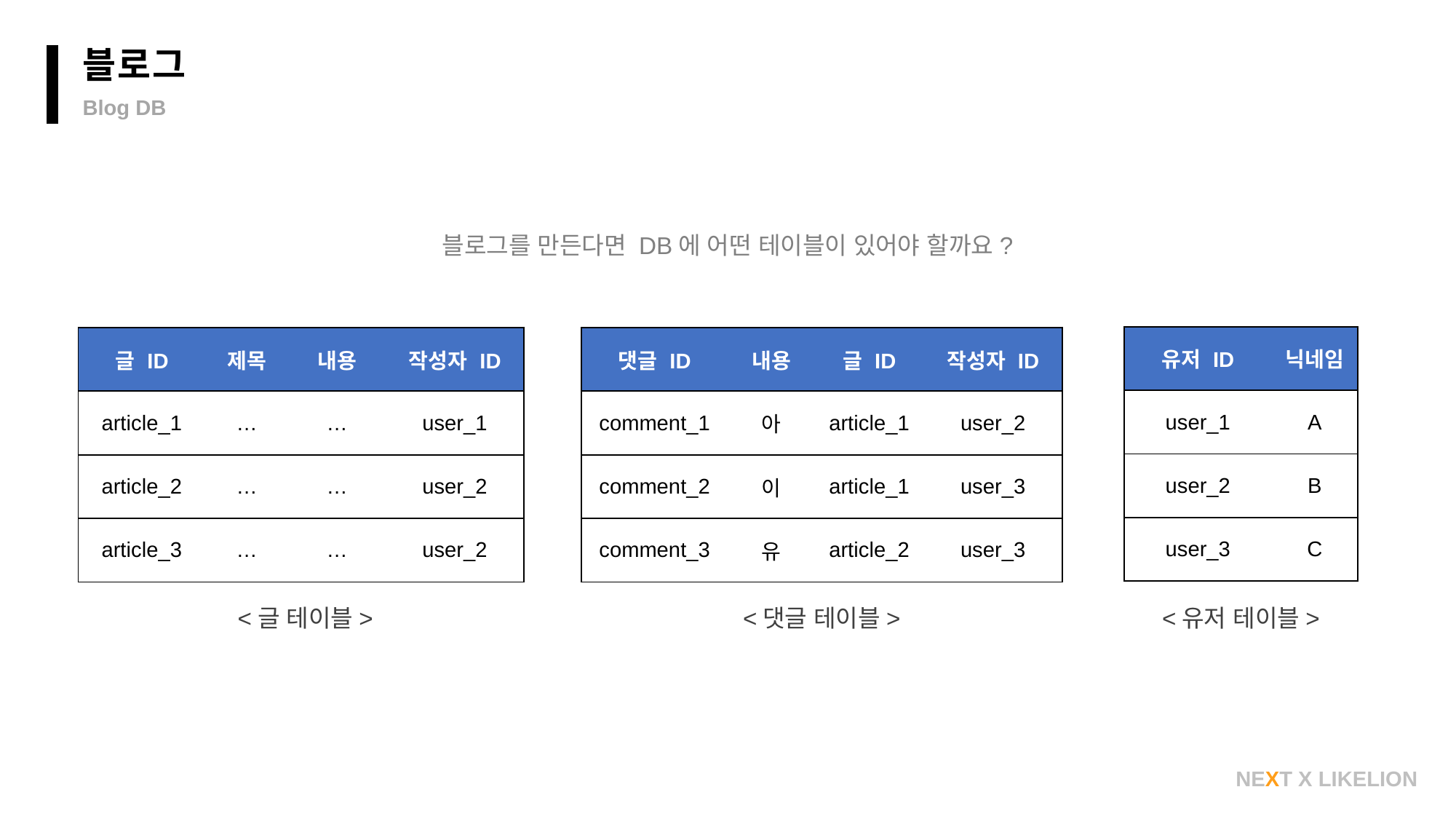

블로그

Blog DB
블로그를 만든다면 DB에 어떤 테이블이 있어야 할까요?
| 유저 ID | 닉네임 |
| --- | --- |
| user\_1 | A |
| user\_2 | B |
| user\_3 | C |
| 글 ID | 제목 | 내용 | 작성자 ID |
| --- | --- | --- | --- |
| article\_1 | … | … | user\_1 |
| article\_2 | … | … | user\_2 |
| article\_3 | … | … | user\_2 |
| 댓글 ID | 내용 | 글 ID | 작성자 ID |
| --- | --- | --- | --- |
| comment\_1 | 아 | article\_1 | user\_2 |
| comment\_2 | 이 | article\_1 | user\_3 |
| comment\_3 | 유 | article\_2 | user\_3 |
<글 테이블>
<댓글 테이블>
<유저 테이블>
NEXT X LIKELION